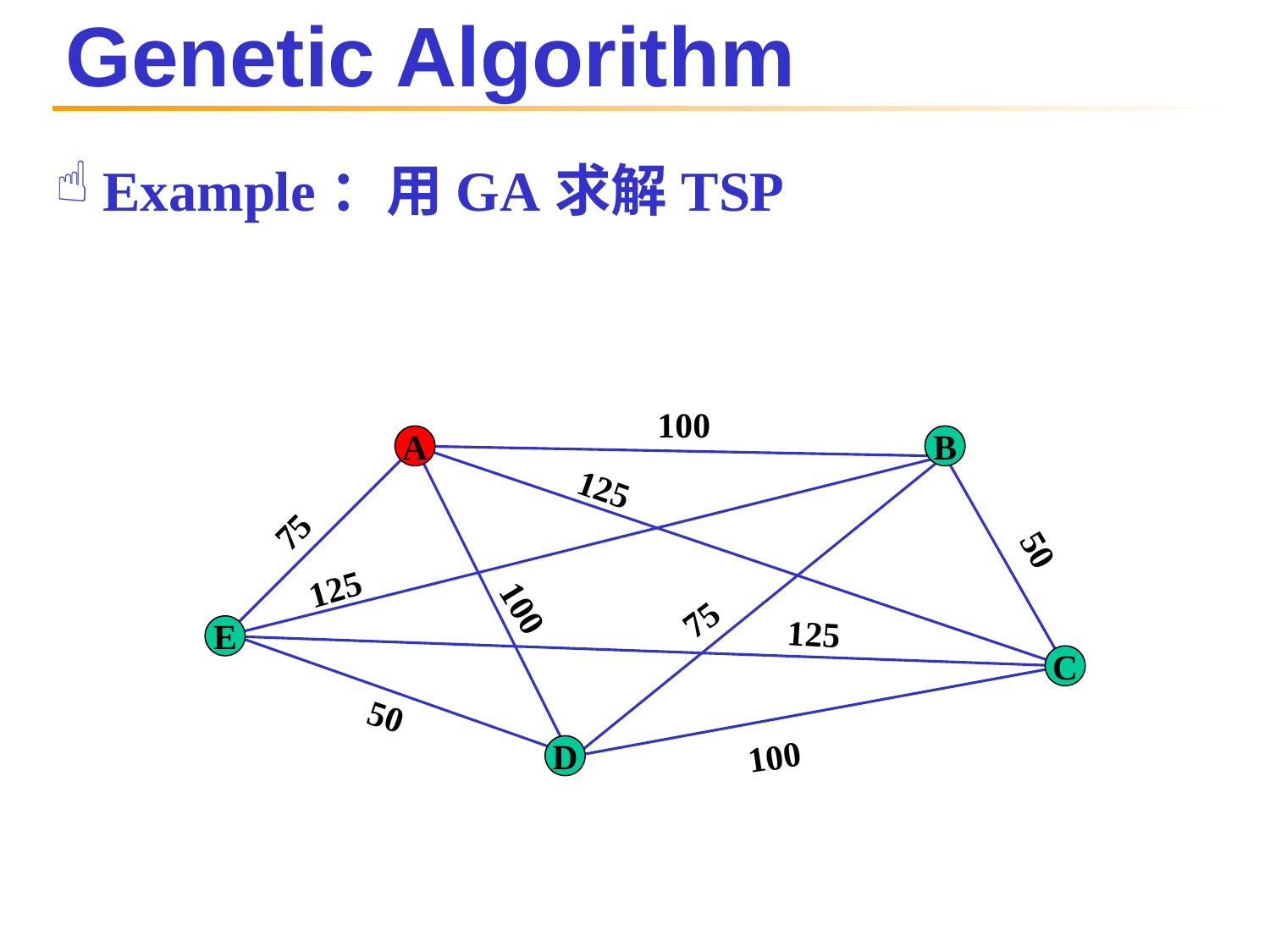

# Genetic Algorithm
Example：用GA求解TSP
100
A
B

125
75
50
125
75
100
125
E

C

50
100
D